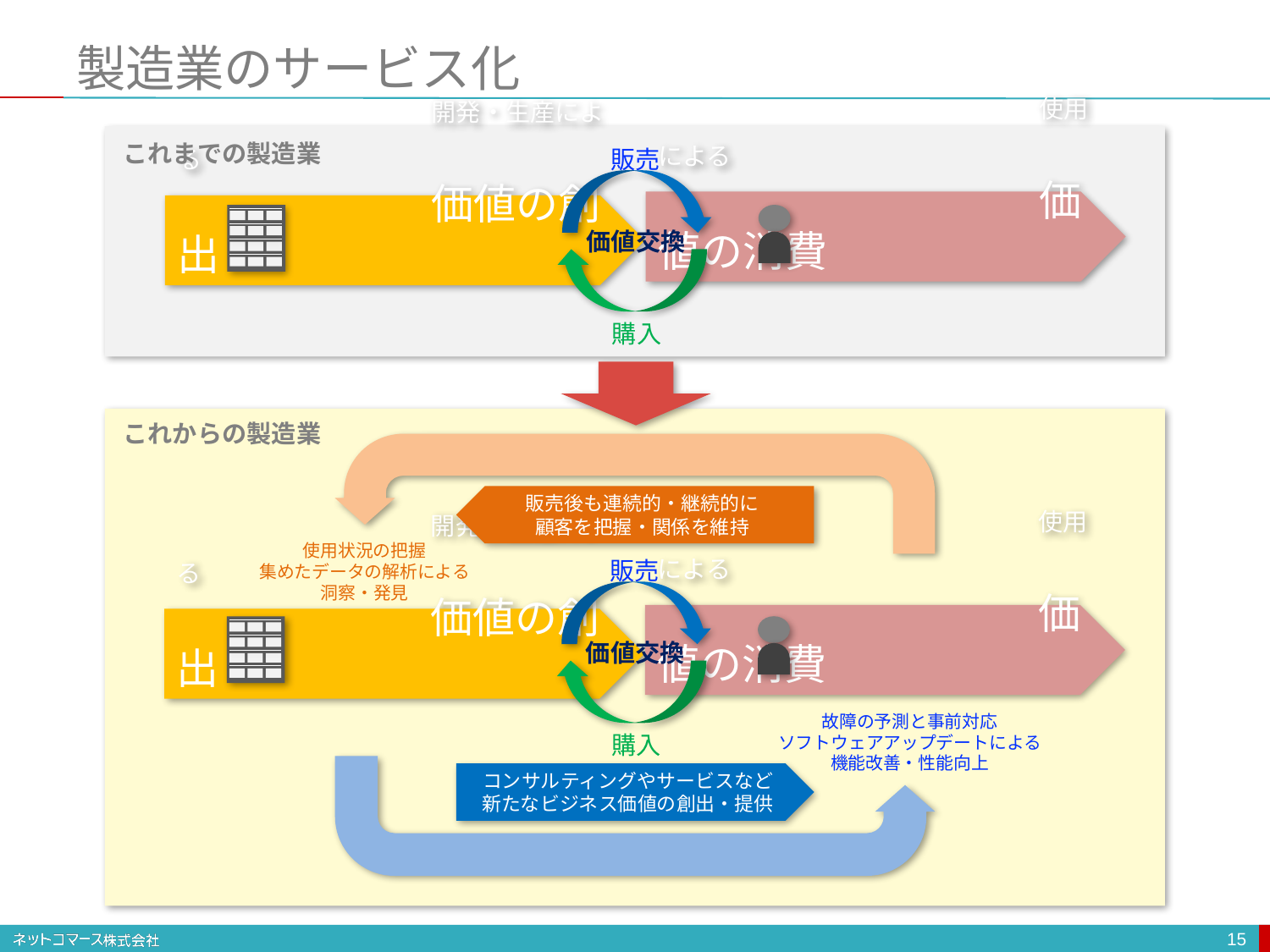

# 製造業のサービス化

これまでの製造業
販売
			使用による
			価値の消費
		開発・生産による
		価値の創出

価値交換
購入

これからの製造業

販売後も連続的・継続的に
顧客を把握・関係を維持
使用状況の把握
集めたデータの解析による
洞察・発見

販売
			使用による
			価値の消費
		開発・生産による
		価値の創出

価値交換
故障の予測と事前対応
ソフトウェアアップデートによる
機能改善・性能向上
購入

コンサルティングやサービスなど
新たなビジネス価値の創出・提供
15